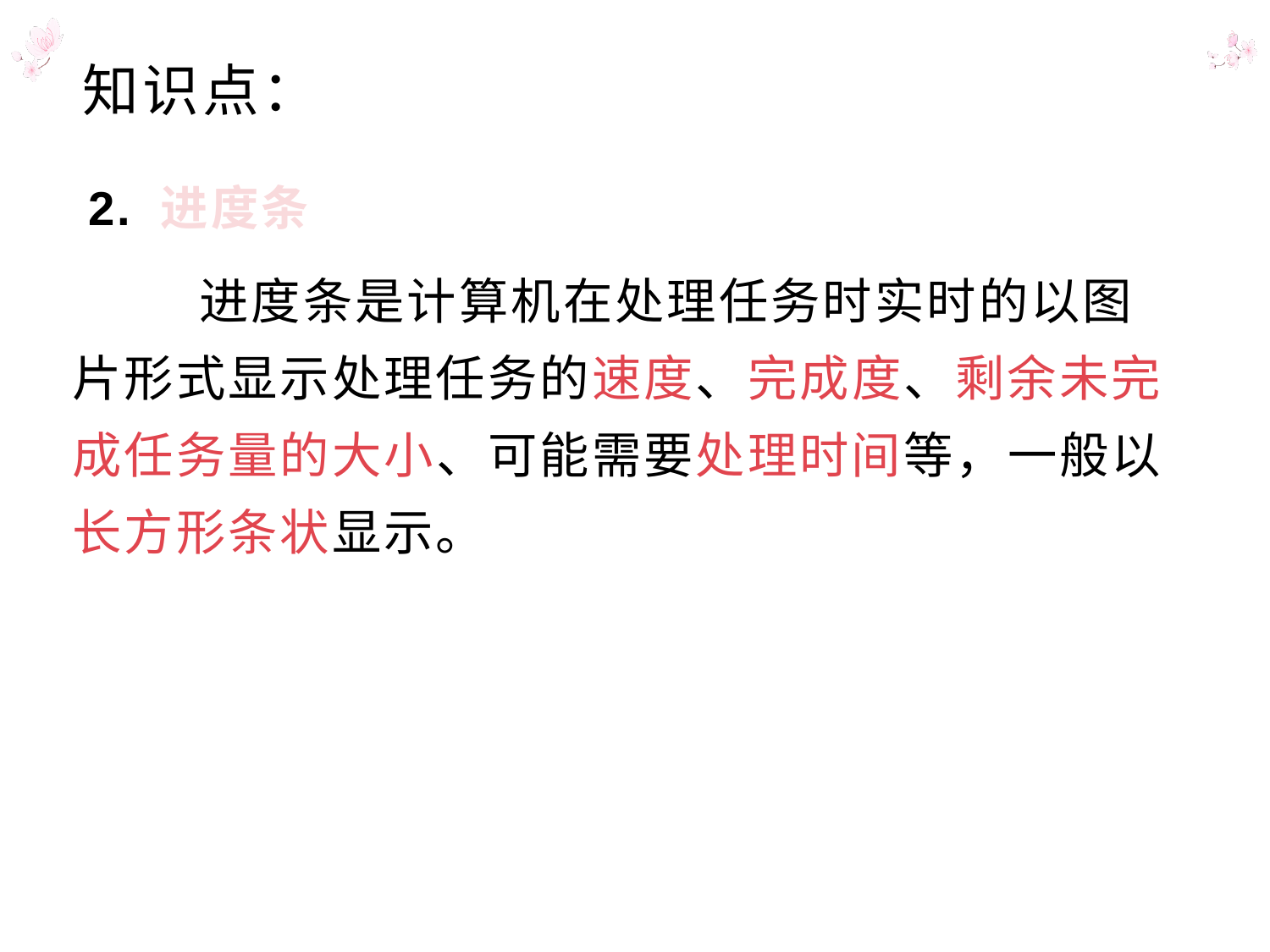

# 知识点：
 2. 进度条
	进度条是计算机在处理任务时实时的以图片形式显示处理任务的速度、完成度、剩余未完成任务量的大小、可能需要处理时间等，一般以长方形条状显示。